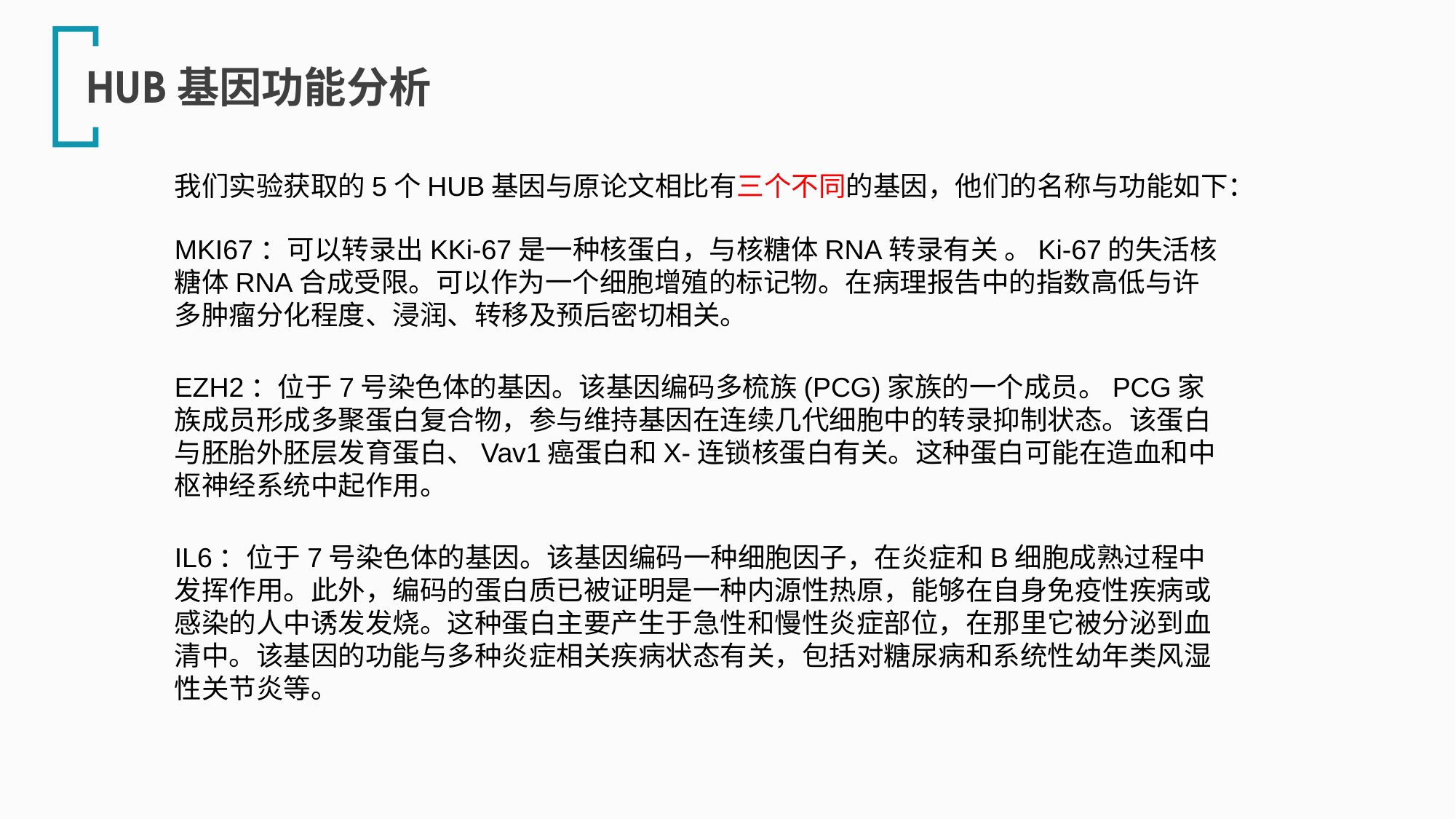

HUB基因功能分析
我们实验获取的5个HUB基因与原论文相比有三个不同的基因，他们的名称与功能如下：
MKI67：可以转录出KKi-67是一种核蛋白，与核糖体RNA转录有关 。Ki-67的失活核糖体RNA合成受限。可以作为一个细胞增殖的标记物。在病理报告中的指数高低与许多肿瘤分化程度、浸润、转移及预后密切相关。
EZH2：位于7号染色体的基因。该基因编码多梳族(PCG)家族的一个成员。PCG家族成员形成多聚蛋白复合物，参与维持基因在连续几代细胞中的转录抑制状态。该蛋白与胚胎外胚层发育蛋白、Vav1癌蛋白和X-连锁核蛋白有关。这种蛋白可能在造血和中枢神经系统中起作用。
IL6：位于7号染色体的基因。该基因编码一种细胞因子，在炎症和B细胞成熟过程中发挥作用。此外，编码的蛋白质已被证明是一种内源性热原，能够在自身免疫性疾病或感染的人中诱发发烧。这种蛋白主要产生于急性和慢性炎症部位，在那里它被分泌到血清中。该基因的功能与多种炎症相关疾病状态有关，包括对糖尿病和系统性幼年类风湿性关节炎等。